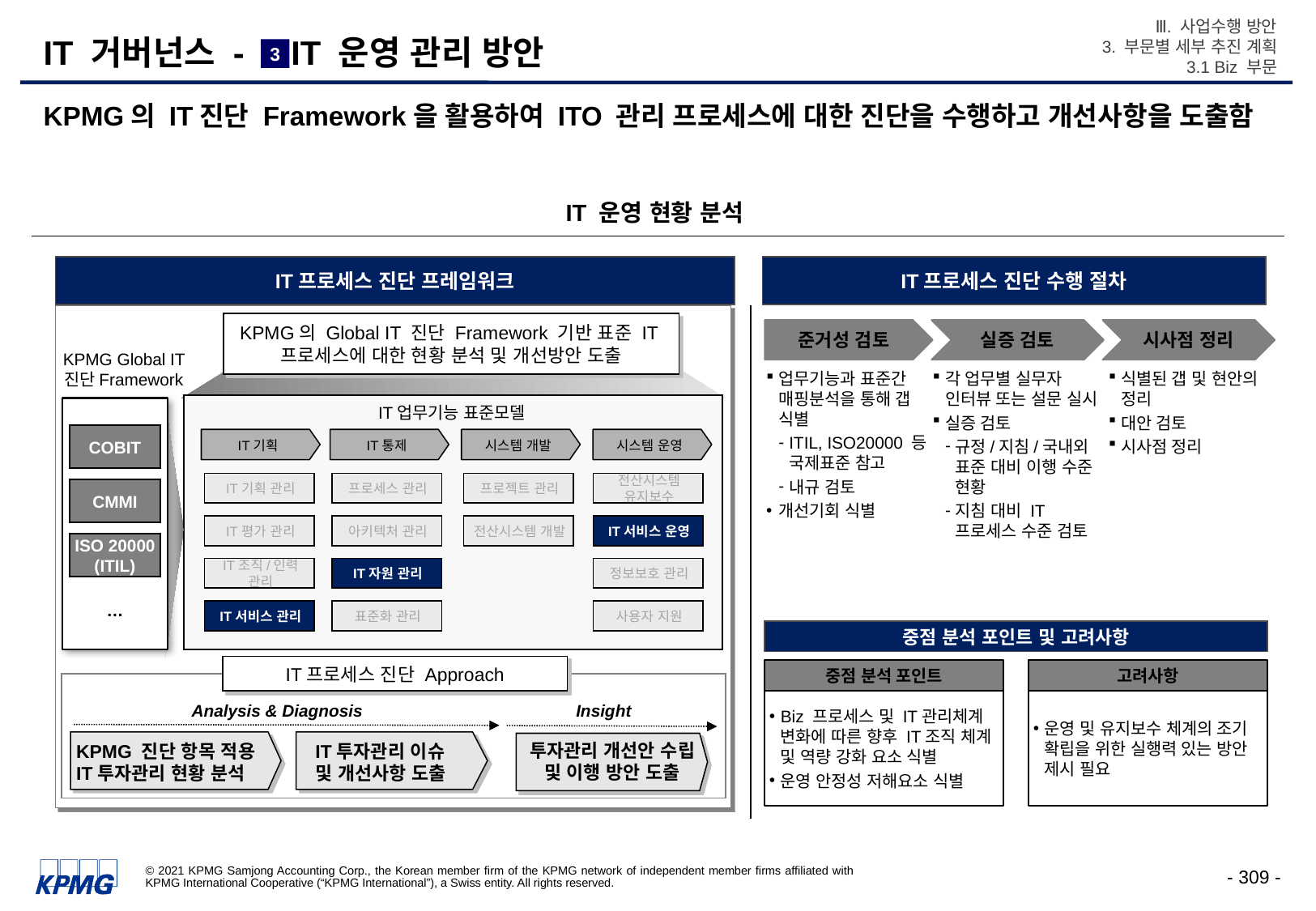

Ⅲ. 사업수행 방안
3. 부문별 세부 추진 계획
3.1 Biz 부문
# IT 거버넌스 -     IT 운영 관리 방안
3
KPMG의 IT진단 Framework을 활용하여 ITO 관리 프로세스에 대한 진단을 수행하고 개선사항을 도출함
IT 운영 현황 분석
IT프로세스 진단 프레임워크
IT프로세스 진단 수행 절차

KPMG의 Global IT 진단 Framework 기반 표준 IT프로세스에 대한 현황 분석 및 개선방안 도출

준거성 검토
실증 검토
시사점 정리
KPMG Global IT 진단Framework
업무기능과 표준간 매핑분석을 통해 갭 식별
ITIL, ISO20000 등 국제표준 참고
내규 검토
개선기회 식별
각 업무별 실무자 인터뷰 또는 설문 실시
실증 검토
규정/지침/국내외 표준 대비 이행 수준 현황
지침 대비 IT프로세스 수준 검토
식별된 갭 및 현안의 정리
대안 검토
시사점 정리
IT업무기능 표준모델

COBIT
IT기획
IT통제
시스템 개발
시스템 운영
IT기획 관리
프로세스 관리
프로젝트 관리
전산시스템
유지보수
CMMI
IT서비스 운영
IT평가 관리
아키텍처 관리
전산시스템 개발

ISO 20000
(ITIL)
IT조직/인력 관리
IT자원 관리
정보보호 관리
…
IT서비스 관리
표준화 관리
사용자 지원
중점 분석 포인트 및 고려사항
 IT프로세스 진단 Approach
중점 분석 포인트
고려사항

Biz 프로세스 및 IT관리체계 변화에 따른 향후 IT조직 체계 및 역량 강화 요소 식별
운영 안정성 저해요소 식별
운영 및 유지보수 체계의 조기 확립을 위한 실행력 있는 방안 제시 필요
Analysis & Diagnosis
Insight

투자관리 개선안 수립 및 이행 방안 도출
KPMG 진단 항목 적용
IT투자관리 현황 분석
IT투자관리 이슈 및 개선사항 도출